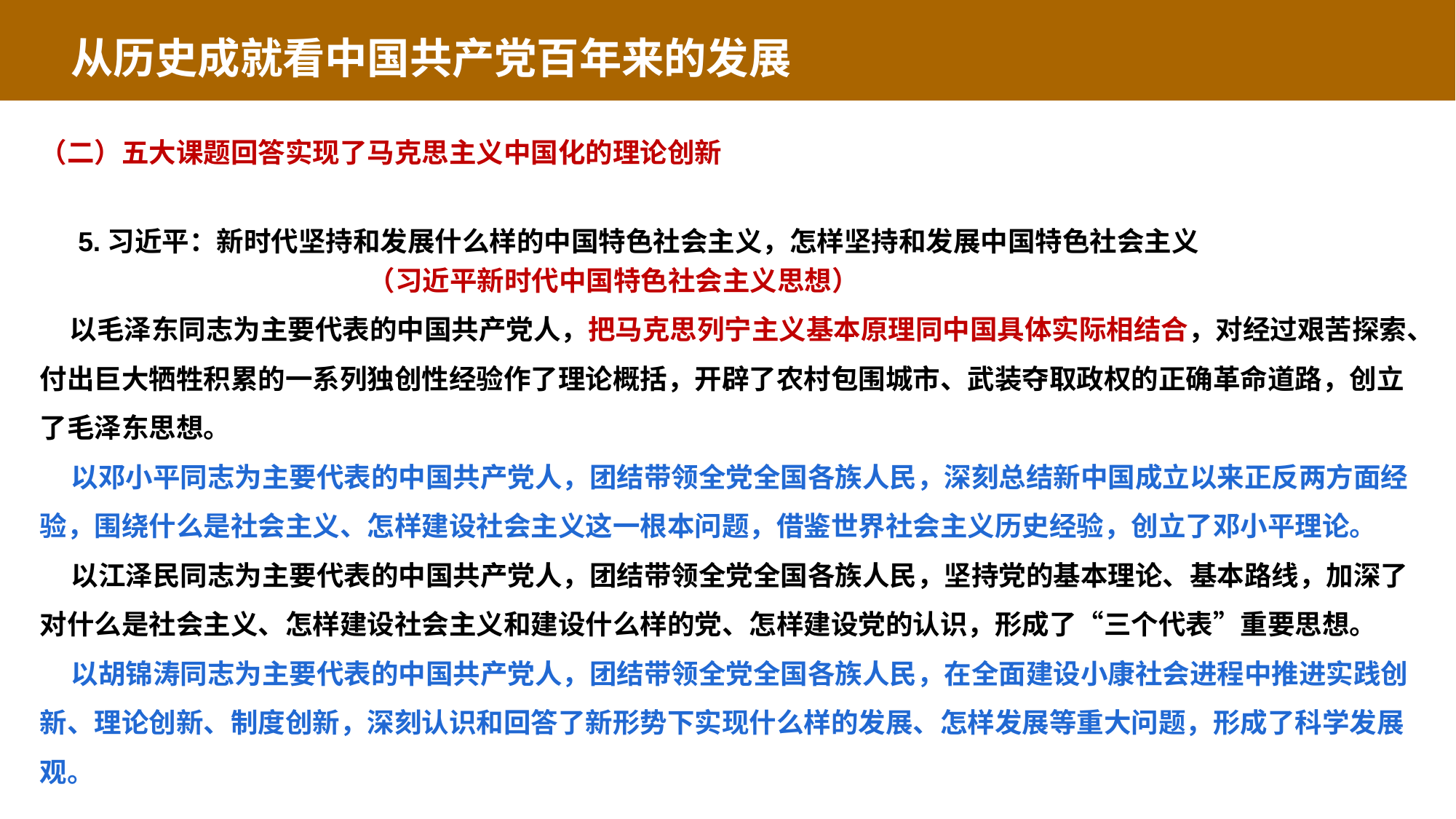

从历史成就看中国共产党百年来的发展
（二）五大课题回答实现了马克思主义中国化的理论创新

     5.习近平：新时代坚持和发展什么样的中国特色社会主义，怎样坚持和发展中国特色社会主义
                                                    （习近平新时代中国特色社会主义思想）
     以毛泽东同志为主要代表的中国共产党人，把马克思列宁主义基本原理同中国具体实际相结合，对经过艰苦探索、付出巨大牺牲积累的一系列独创性经验作了理论概括，开辟了农村包围城市、武装夺取政权的正确革命道路，创立了毛泽东思想。
    以邓小平同志为主要代表的中国共产党人，团结带领全党全国各族人民，深刻总结新中国成立以来正反两方面经验，围绕什么是社会主义、怎样建设社会主义这一根本问题，借鉴世界社会主义历史经验，创立了邓小平理论。
    以江泽民同志为主要代表的中国共产党人，团结带领全党全国各族人民，坚持党的基本理论、基本路线，加深了对什么是社会主义、怎样建设社会主义和建设什么样的党、怎样建设党的认识，形成了“三个代表”重要思想。
    以胡锦涛同志为主要代表的中国共产党人，团结带领全党全国各族人民，在全面建设小康社会进程中推进实践创新、理论创新、制度创新，深刻认识和回答了新形势下实现什么样的发展、怎样发展等重大问题，形成了科学发展观。